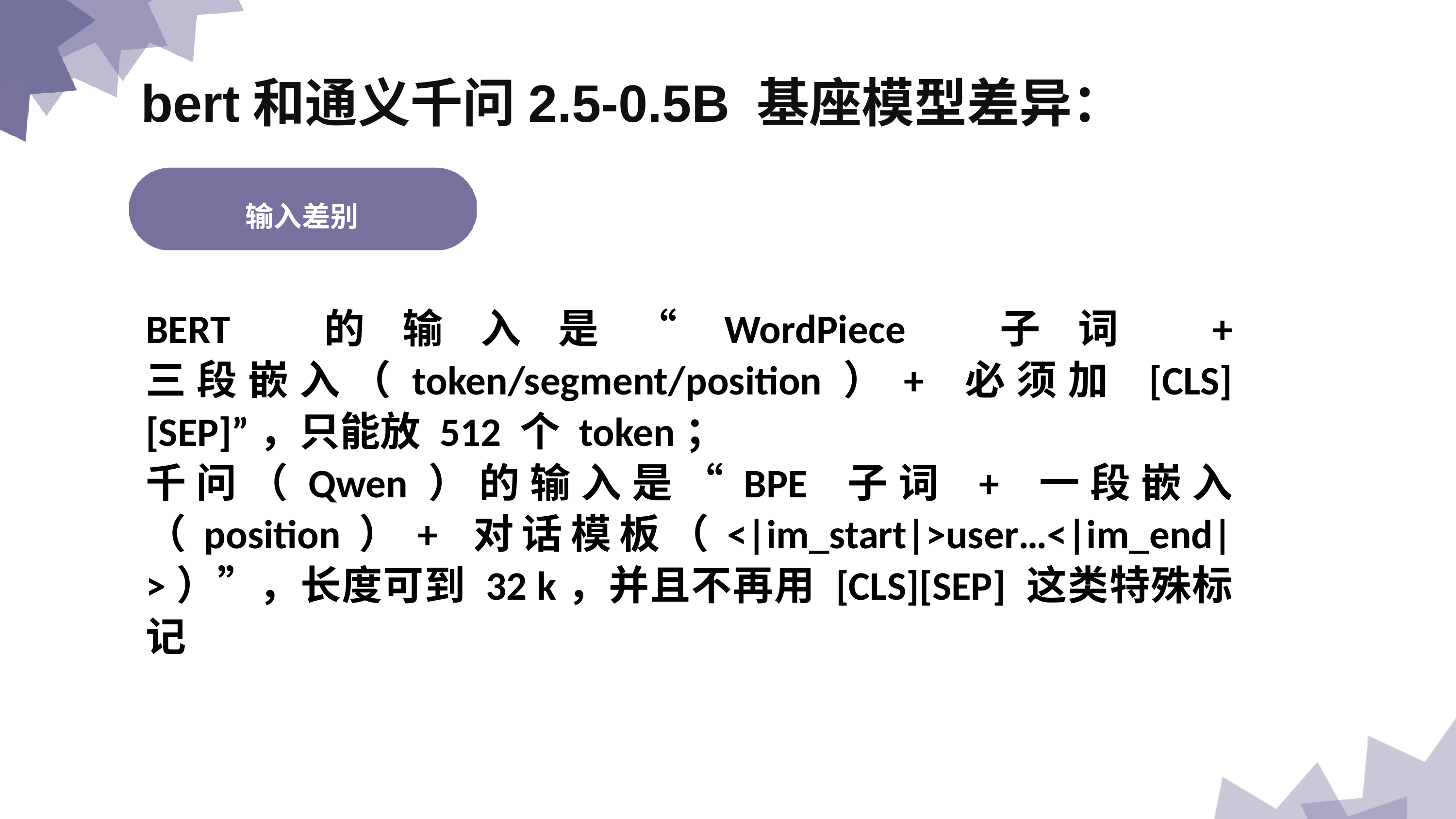

bert和通义千问2.5-0.5B 基座模型差异：

输入差别
不足之处
BERT 的输入是“WordPiece 子词 + 三段嵌入（token/segment/position）+ 必须加 [CLS][SEP]”，只能放 512 个 token；
千问（Qwen）的输入是“BPE 子词 + 一段嵌入（position）+ 对话模板（<|im_start|>user…<|im_end|>）”，长度可到 32 k，并且不再用 [CLS][SEP] 这类特殊标记